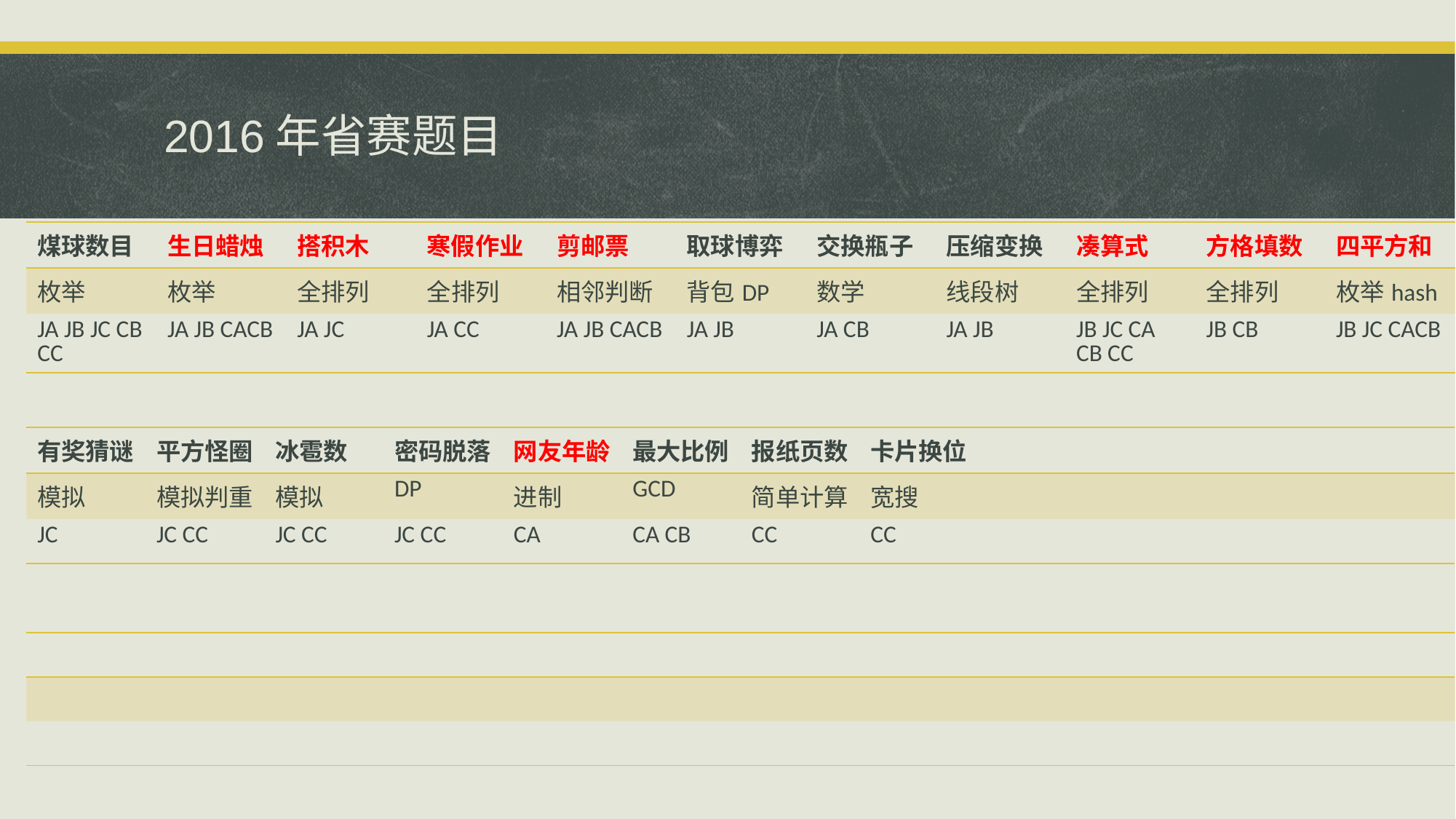

# 2016年省赛题目
| 煤球数目 | 生日蜡烛 | 搭积木 | 寒假作业 | 剪邮票 | 取球博弈 | 交换瓶子 | 压缩变换 | 凑算式 | 方格填数 | 四平方和 |
| --- | --- | --- | --- | --- | --- | --- | --- | --- | --- | --- |
| 枚举 | 枚举 | 全排列 | 全排列 | 相邻判断 | 背包DP | 数学 | 线段树 | 全排列 | 全排列 | 枚举hash |
| JA JB JC CB CC | JA JB CACB | JA JC | JA CC | JA JB CACB | JA JB | JA CB | JA JB | JB JC CA CB CC | JB CB | JB JC CACB |
| 有奖猜谜 | 平方怪圈 | 冰雹数 | 密码脱落 | 网友年龄 | 最大比例 | 报纸页数 | 卡片换位 |  |  |  |  |
| --- | --- | --- | --- | --- | --- | --- | --- | --- | --- | --- | --- |
| 模拟 | 模拟判重 | 模拟 | DP | 进制 | GCD | 简单计算 | 宽搜 |  |  |  |  |
| JC | JC CC | JC CC | JC CC | CA | CA CB | CC | CC |  |  |  |  |
|  |  |  |  |  |  |  |  |  |  |  |  |
| --- | --- | --- | --- | --- | --- | --- | --- | --- | --- | --- | --- |
|  |  |  |  |  |  |  |  |  |  |  |  |
|  |  |  |  |  |  |  |  |  |  |  |  |